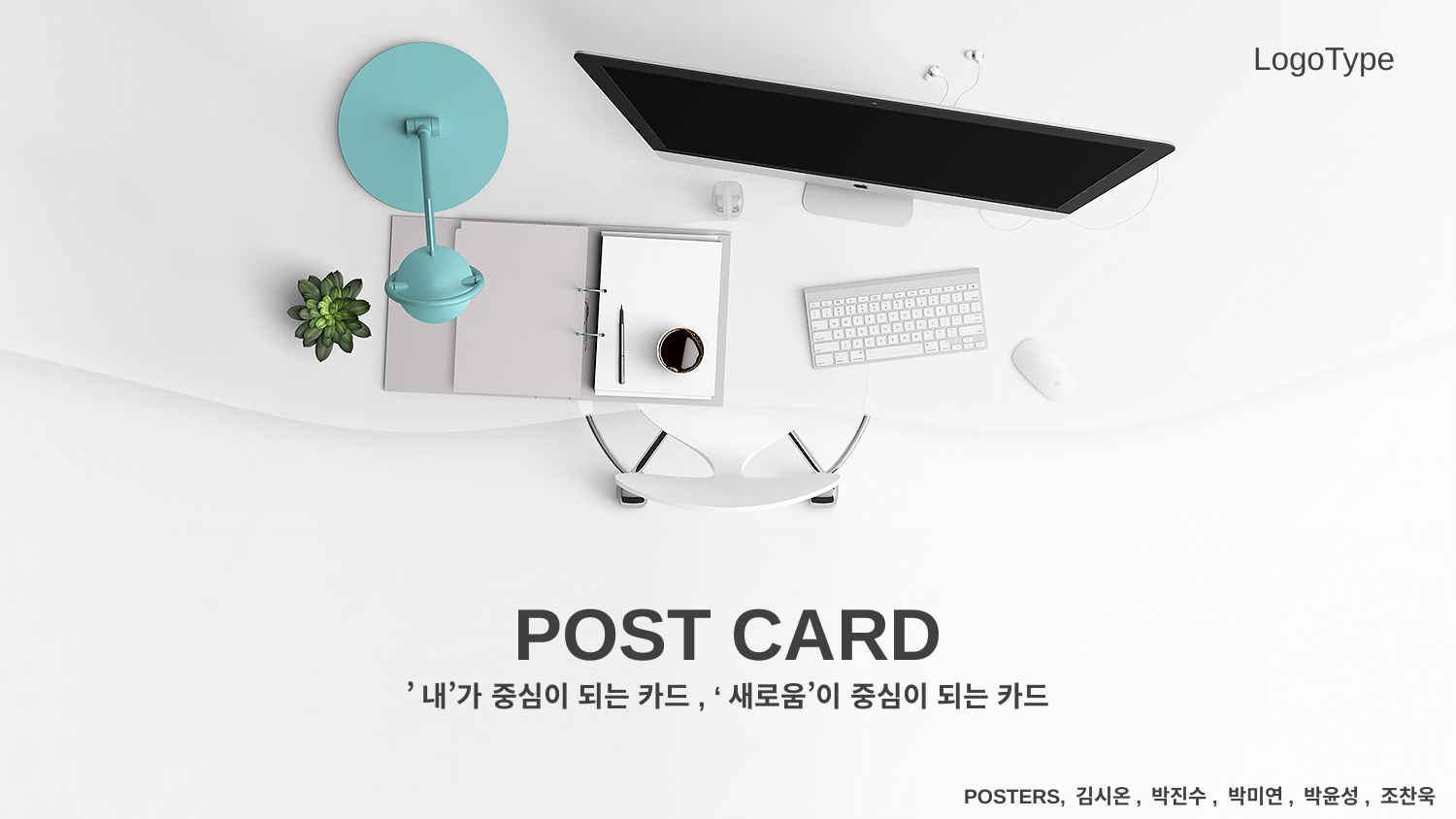

LogoType
POST CARD
’내’가 중심이 되는 카드, ‘새로움’이 중심이 되는 카드
POSTERS, 김시온, 박진수, 박미연, 박윤성, 조찬욱